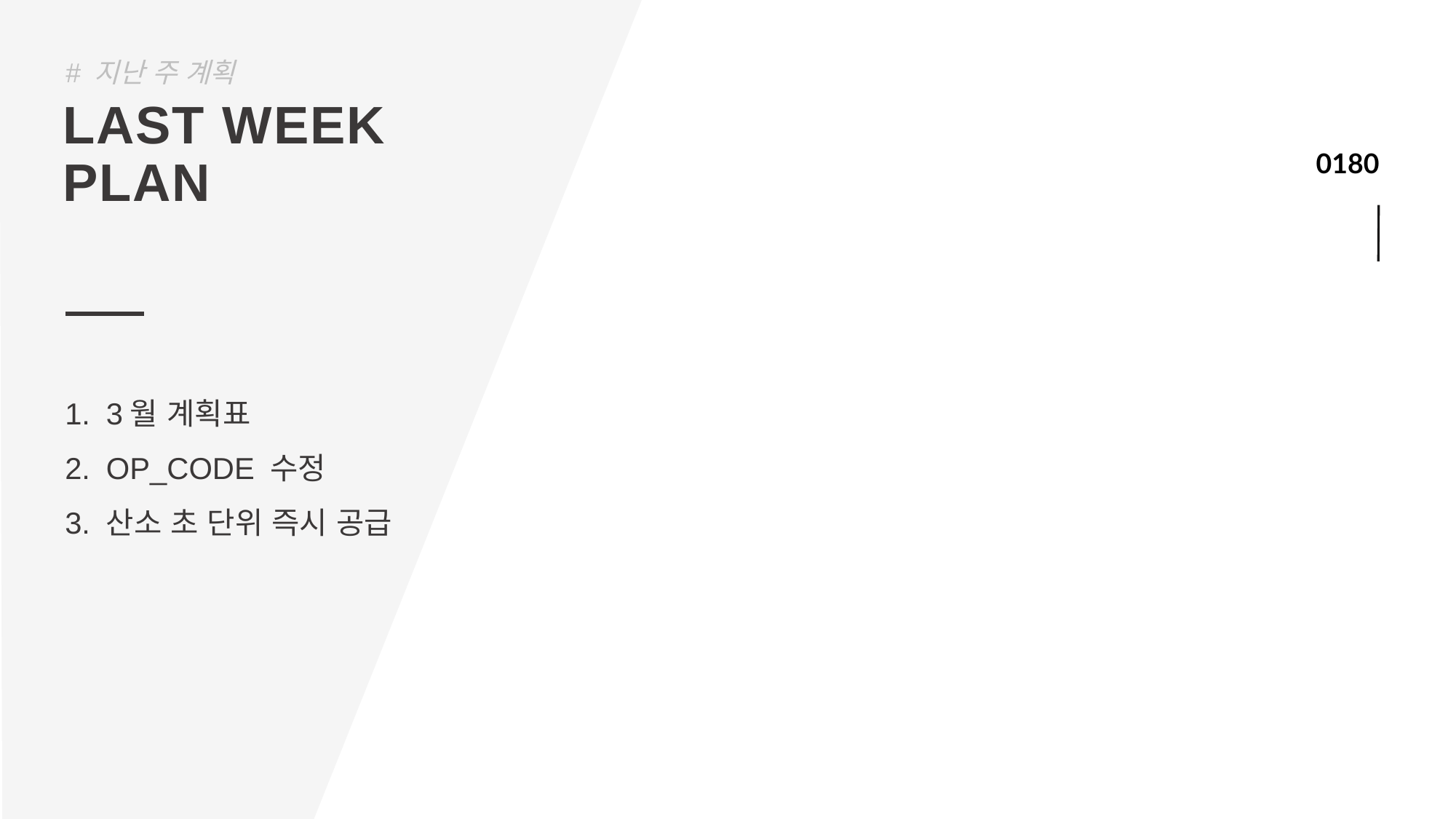

# 지난 주 계획
LAST WEEK
PLAN
3월 계획표
OP_CODE 수정
산소 초 단위 즉시 공급